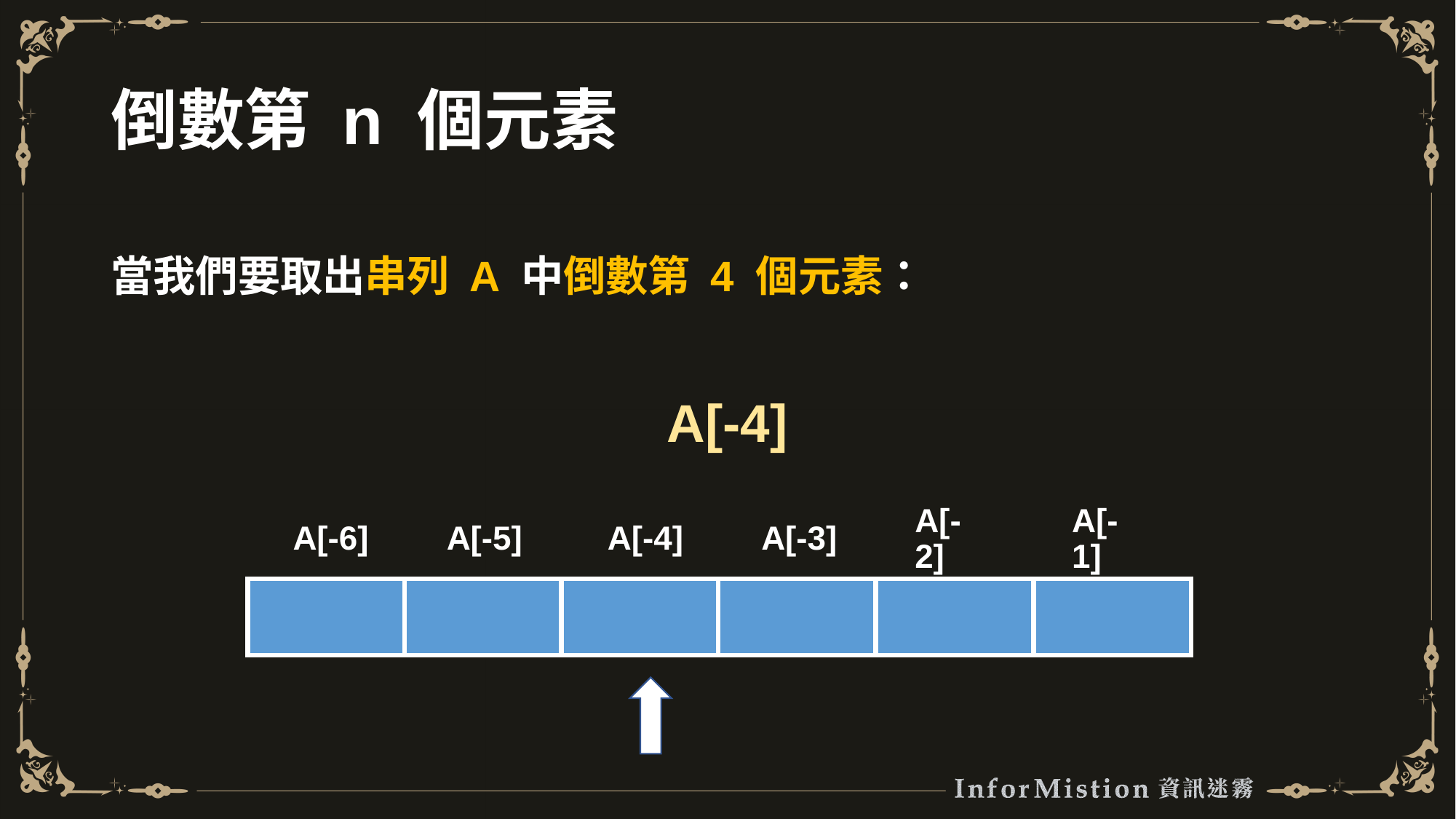

# 倒數第 n 個元素
當我們要取出串列 A 中倒數第 4 個元素：

A[-4]

A[-1]
A[-5]
A[-4]
A[-3]
A[-2]
A[-6]